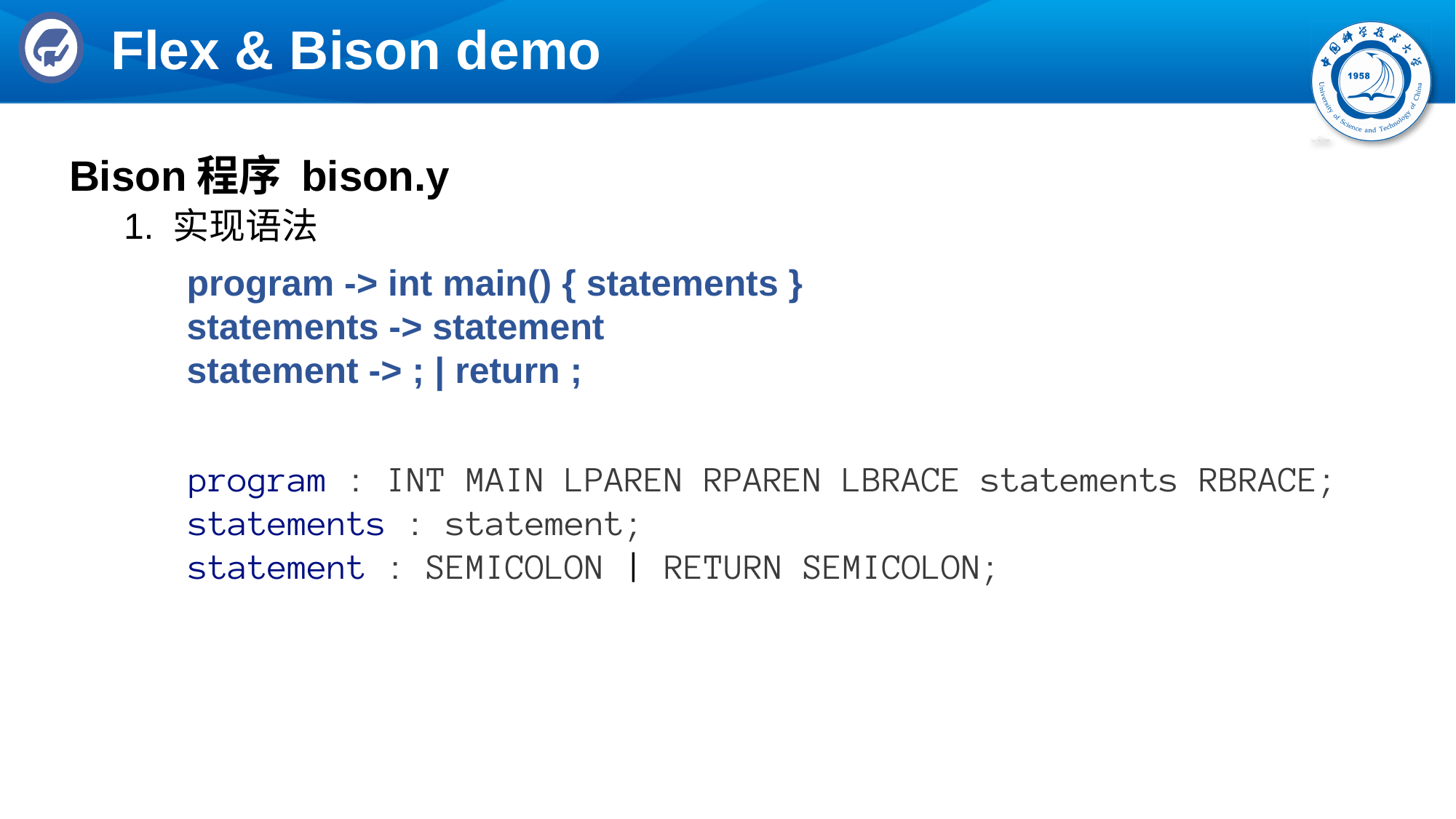

# Flex & Bison demo
Bison程序 bison.y
1. 实现语法

program -> int main() { statements }
statements -> statement
statement -> ; | return ;
program : INT MAIN LPAREN RPAREN LBRACE statements RBRACE;
statements : statement;
statement : SEMICOLON | RETURN SEMICOLON;